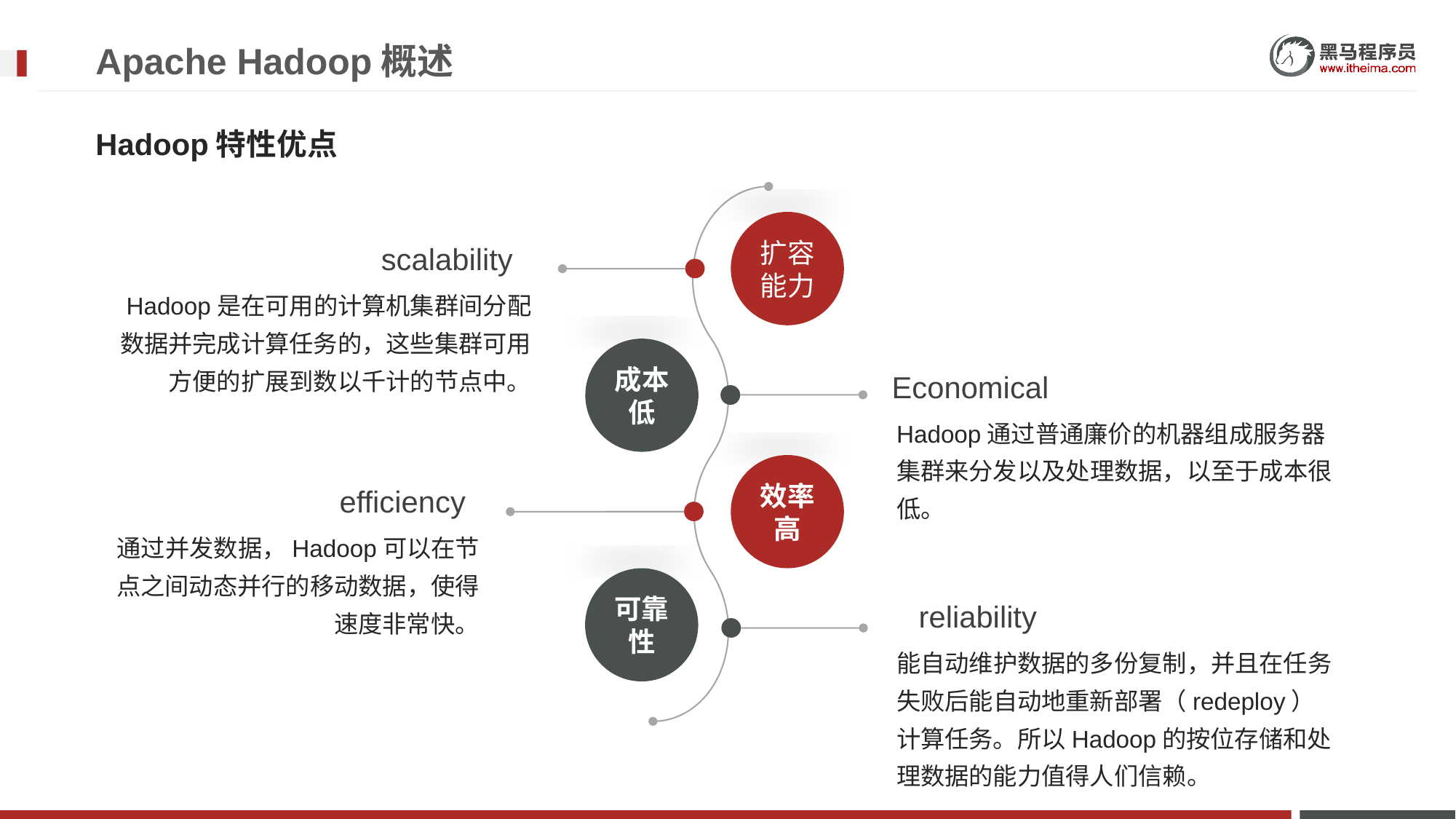

# Apache Hadoop概述
Hadoop特性优点

扩容能力
scalability

Hadoop是在可用的计算机集群间分配数据并完成计算任务的，这些集群可用方便的扩展到数以千计的节点中。
成本低
Economical

Hadoop通过普通廉价的机器组成服务器集群来分发以及处理数据，以至于成本很低。
效率高
efficiency

通过并发数据，Hadoop可以在节点之间动态并行的移动数据，使得速度非常快。
可靠性
reliability

能自动维护数据的多份复制，并且在任务失败后能自动地重新部署（redeploy）计算任务。所以Hadoop的按位存储和处理数据的能力值得人们信赖。